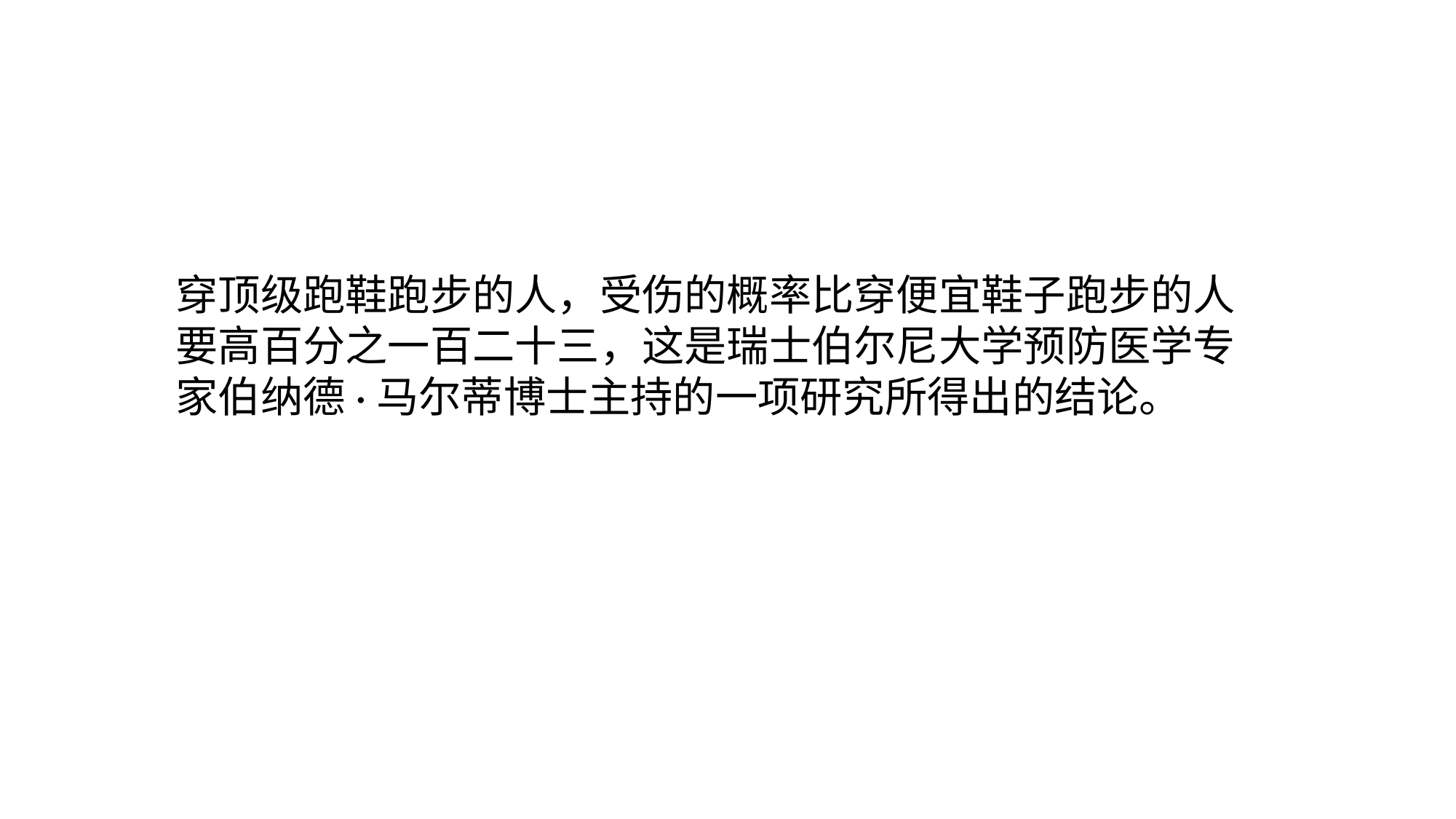

穿顶级跑鞋跑步的人，受伤的概率比穿便宜鞋子跑步的人要高百分之一百二十三，这是瑞士伯尔尼大学预防医学专家伯纳德·马尔蒂博士主持的一项研究所得出的结论。